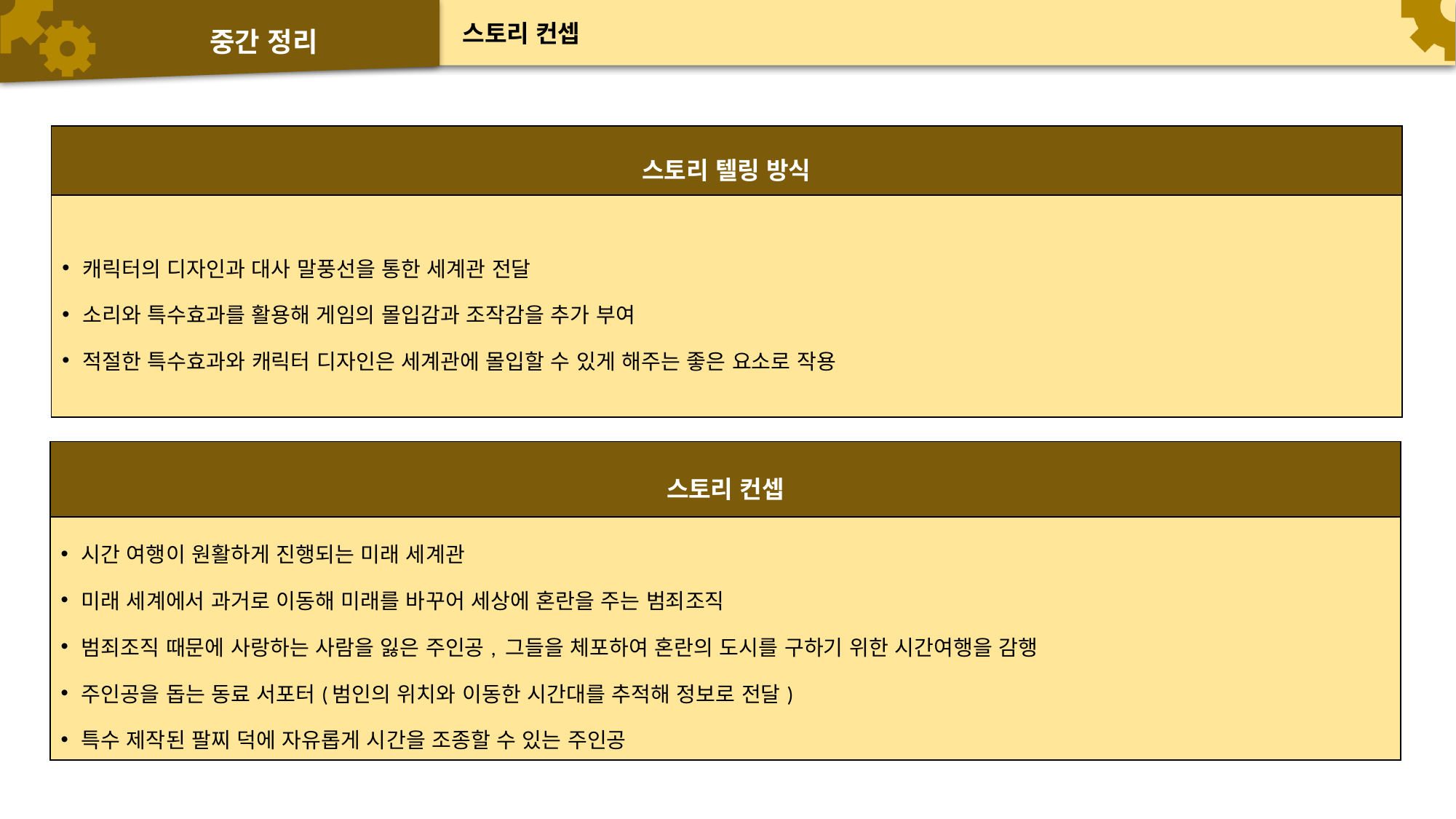

# 중간 정리
스토리 컨셉
| 스토리 텔링 방식 |
| --- |
| 캐릭터의 디자인과 대사 말풍선을 통한 세계관 전달 소리와 특수효과를 활용해 게임의 몰입감과 조작감을 추가 부여 적절한 특수효과와 캐릭터 디자인은 세계관에 몰입할 수 있게 해주는 좋은 요소로 작용 |
| 스토리 컨셉 |
| --- |
| 시간 여행이 원활하게 진행되는 미래 세계관 미래 세계에서 과거로 이동해 미래를 바꾸어 세상에 혼란을 주는 범죄조직 범죄조직 때문에 사랑하는 사람을 잃은 주인공, 그들을 체포하여 혼란의 도시를 구하기 위한 시간여행을 감행 주인공을 돕는 동료 서포터(범인의 위치와 이동한 시간대를 추적해 정보로 전달) 특수 제작된 팔찌 덕에 자유롭게 시간을 조종할 수 있는 주인공 |